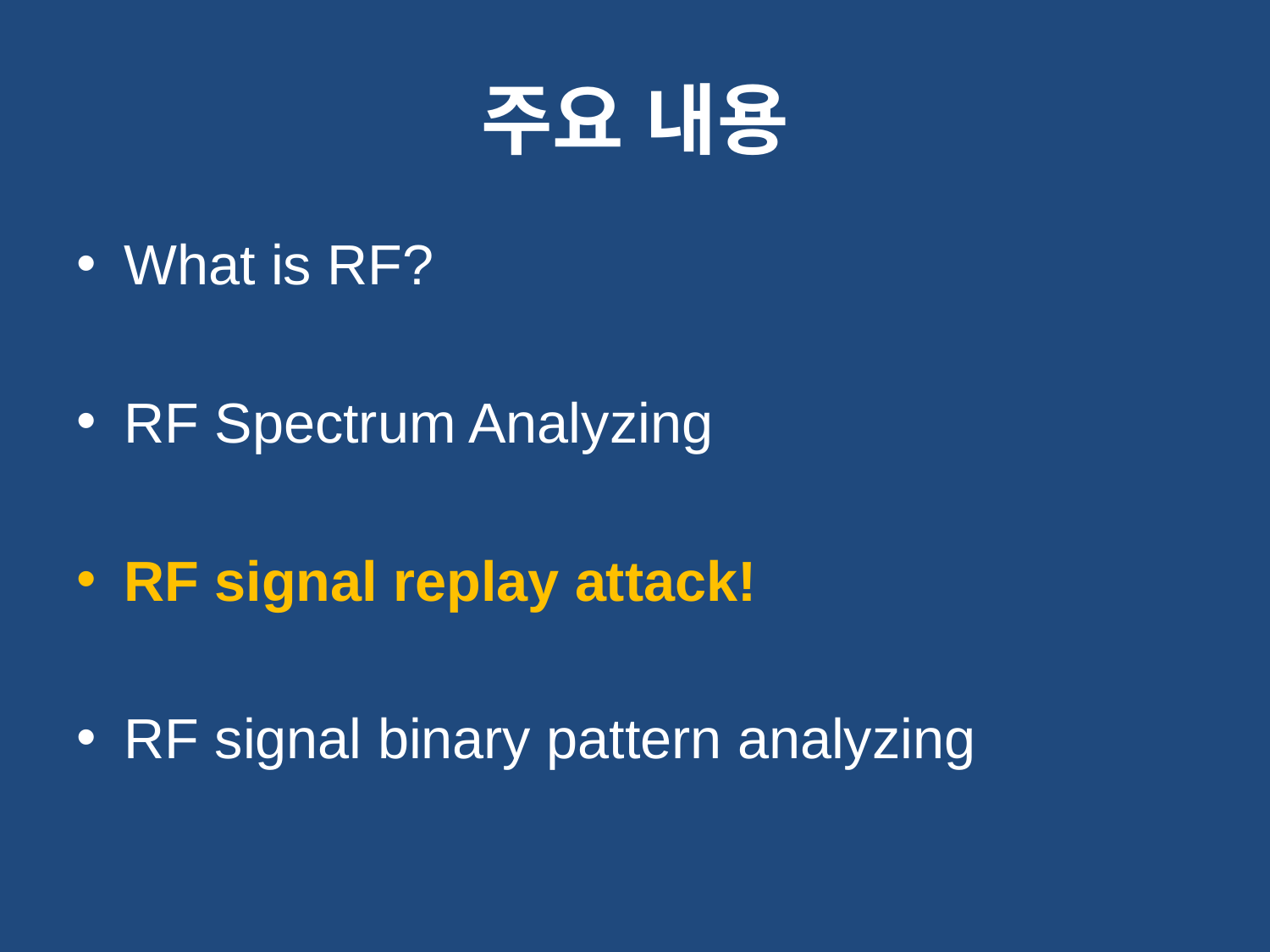

# 주요 내용
What is RF?

RF Spectrum Analyzing

RF signal replay attack!

RF signal binary pattern analyzing